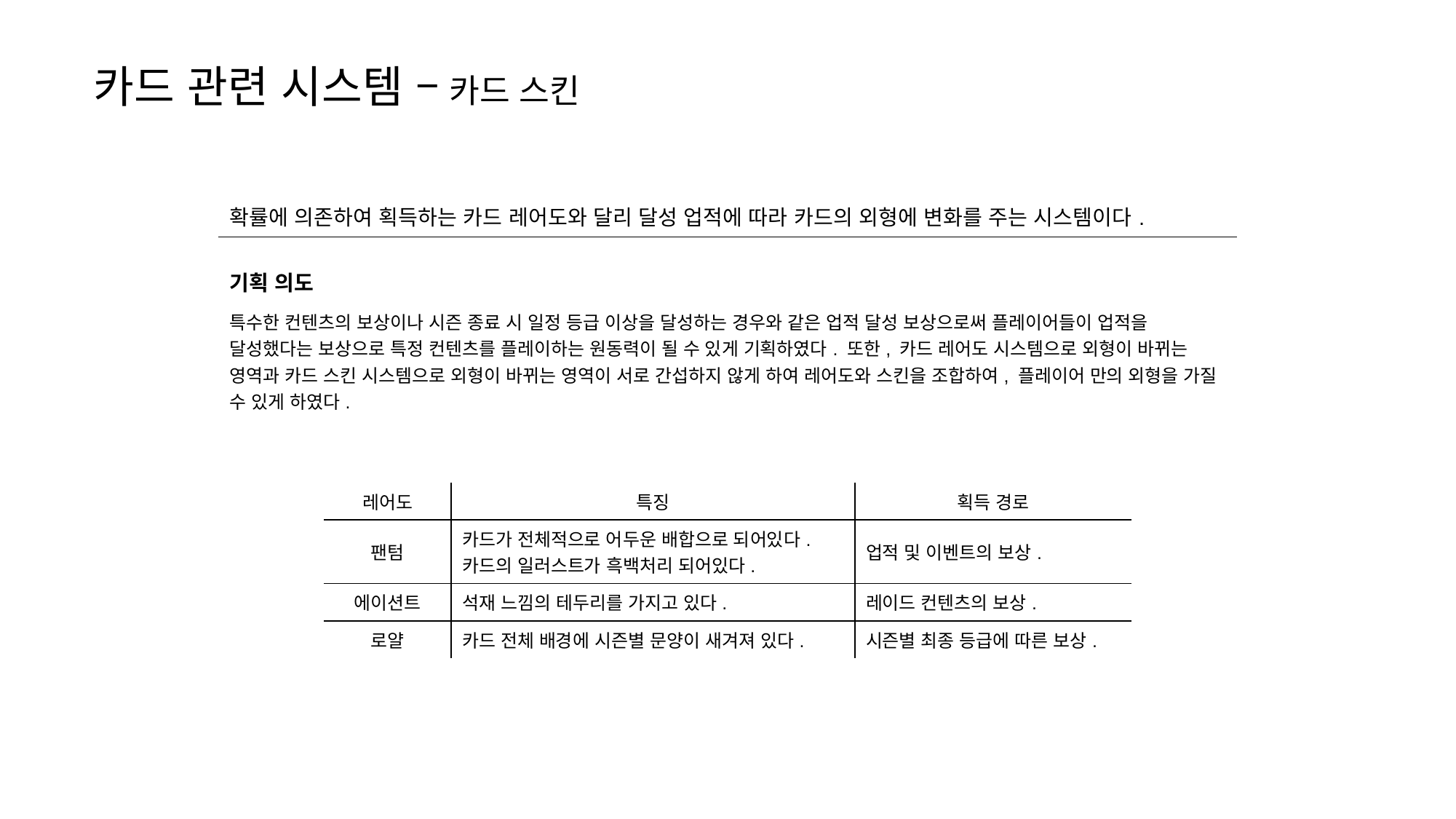

카드 관련 시스템 – 카드 스킨
| 확률에 의존하여 획득하는 카드 레어도와 달리 달성 업적에 따라 카드의 외형에 변화를 주는 시스템이다. |
| --- |
| 기획 의도 |
| 특수한 컨텐츠의 보상이나 시즌 종료 시 일정 등급 이상을 달성하는 경우와 같은 업적 달성 보상으로써 플레이어들이 업적을 달성했다는 보상으로 특정 컨텐츠를 플레이하는 원동력이 될 수 있게 기획하였다. 또한, 카드 레어도 시스템으로 외형이 바뀌는 영역과 카드 스킨 시스템으로 외형이 바뀌는 영역이 서로 간섭하지 않게 하여 레어도와 스킨을 조합하여, 플레이어 만의 외형을 가질 수 있게 하였다. |
| 레어도 | 특징 | 획득 경로 |
| --- | --- | --- |
| 팬텀 | 카드가 전체적으로 어두운 배합으로 되어있다. 카드의 일러스트가 흑백처리 되어있다. | 업적 및 이벤트의 보상. |
| 에이션트 | 석재 느낌의 테두리를 가지고 있다. | 레이드 컨텐츠의 보상. |
| 로얄 | 카드 전체 배경에 시즌별 문양이 새겨져 있다. | 시즌별 최종 등급에 따른 보상. |